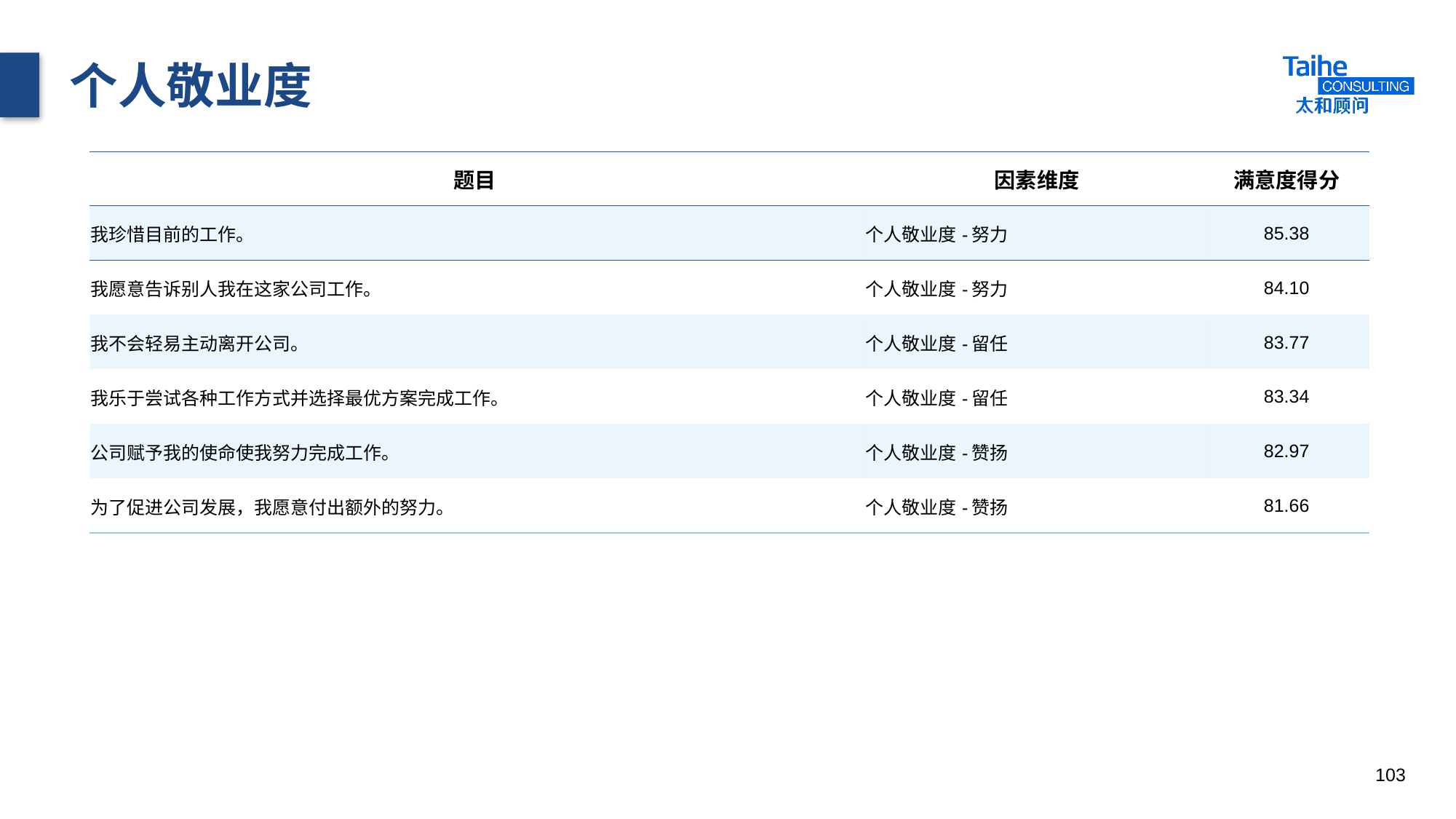

# 个人敬业度
| 题目 | 因素维度 | 满意度得分 |
| --- | --- | --- |
| 我珍惜目前的工作。 | 个人敬业度-努力 | 85.38 |
| 我愿意告诉别人我在这家公司工作。 | 个人敬业度-努力 | 84.10 |
| 我不会轻易主动离开公司。 | 个人敬业度-留任 | 83.77 |
| 我乐于尝试各种工作方式并选择最优方案完成工作。 | 个人敬业度-留任 | 83.34 |
| 公司赋予我的使命使我努力完成工作。 | 个人敬业度-赞扬 | 82.97 |
| 为了促进公司发展，我愿意付出额外的努力。 | 个人敬业度-赞扬 | 81.66 |
103